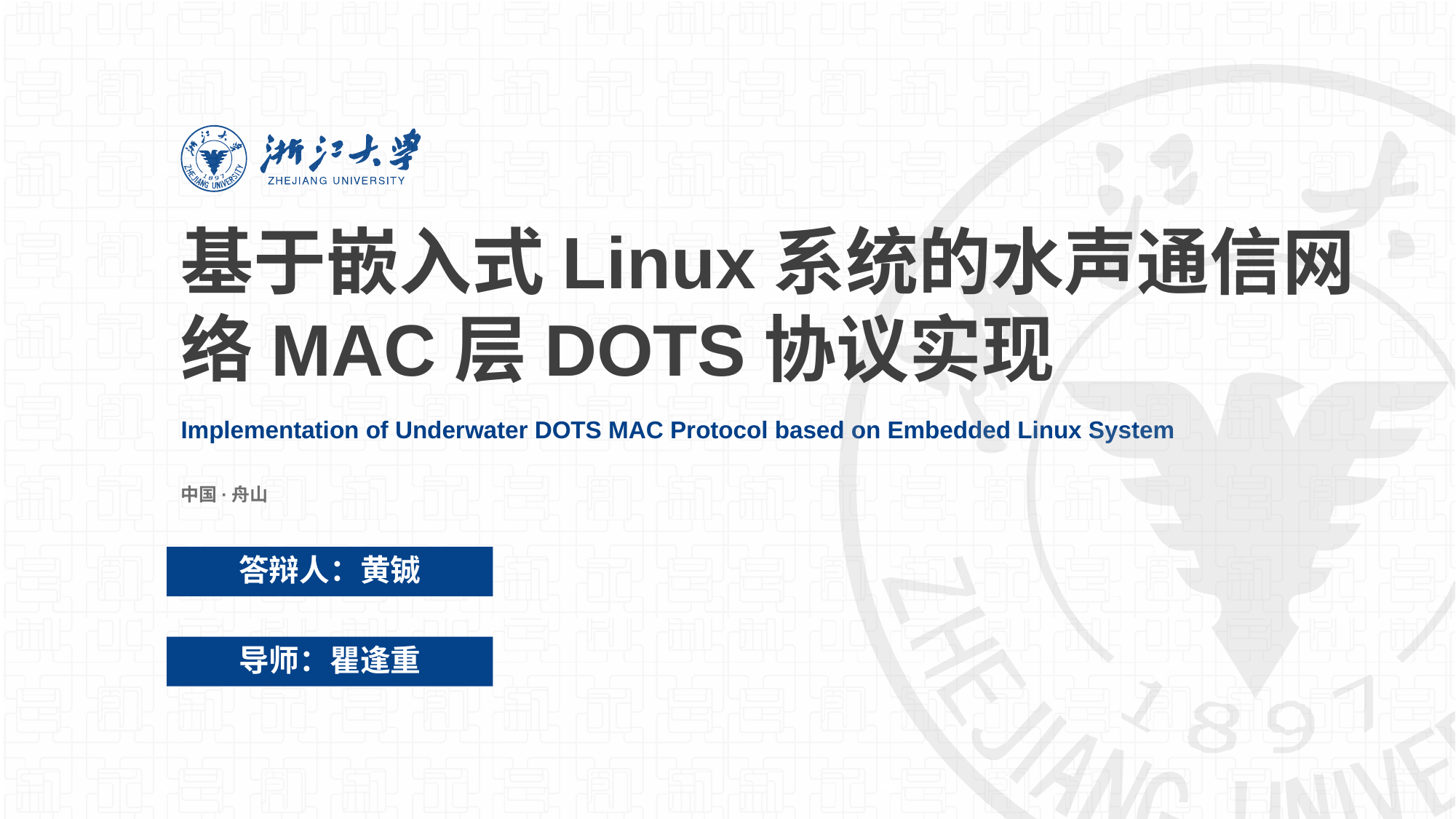

基于嵌入式Linux系统的水声通信网络MAC层DOTS协议实现
Implementation of Underwater DOTS MAC Protocol based on Embedded Linux System
中国·舟山
答辩人：黄铖
导师：瞿逢重